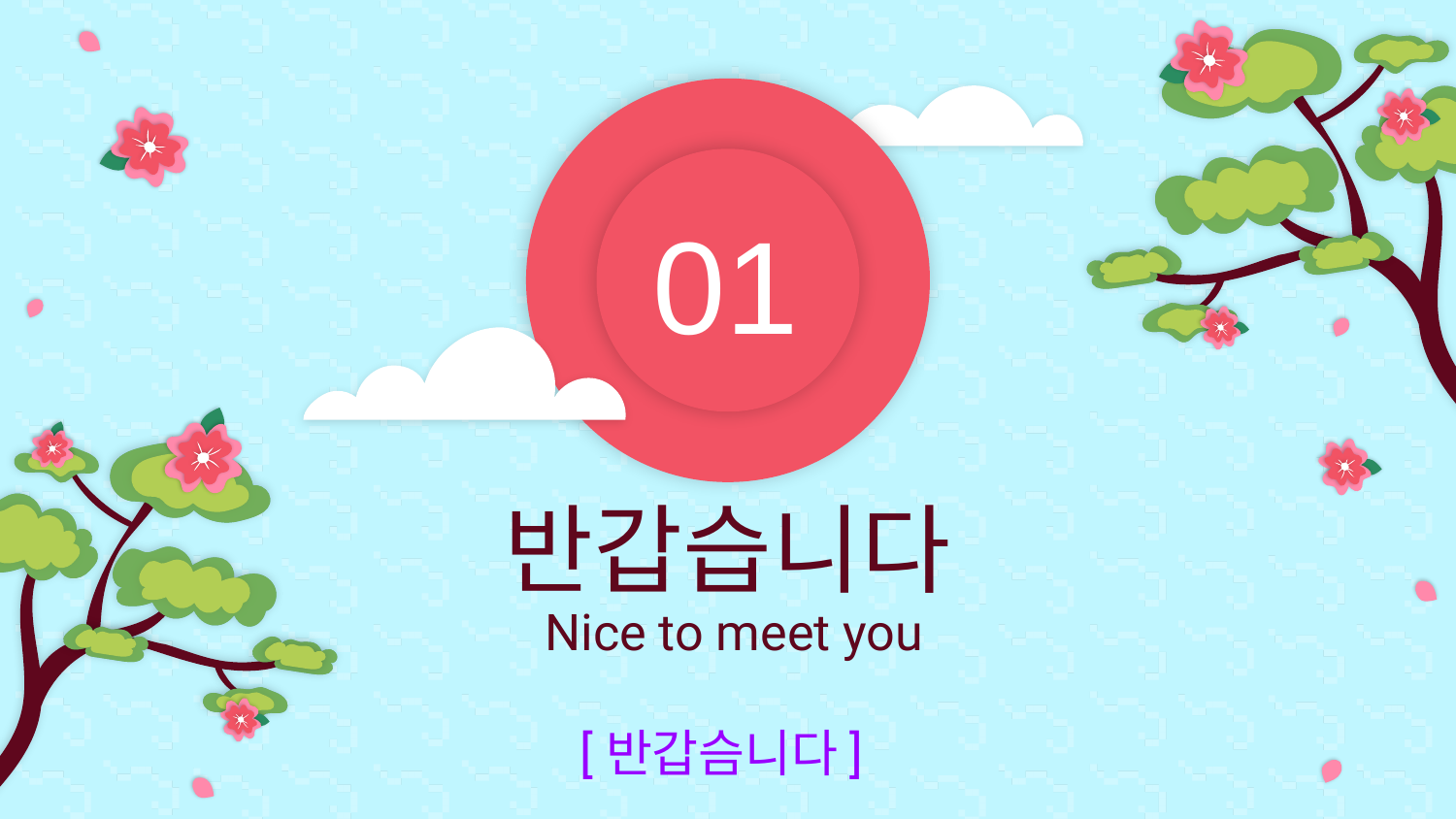

01

# 반갑습니다
 Nice to meet you

[반갑슴니다]